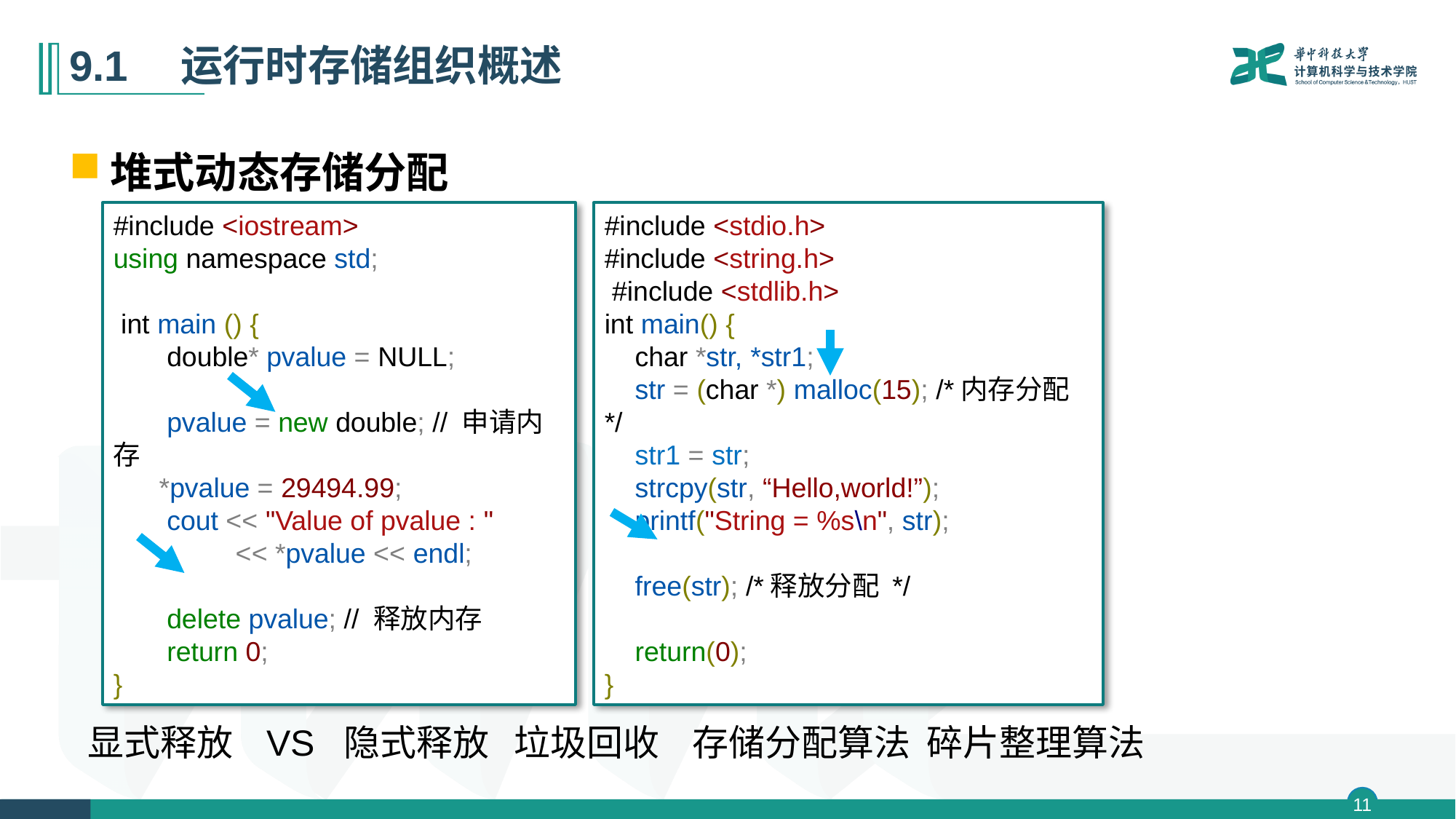

# 9.1　运行时存储组织概述
堆式动态存储分配

#include <stdio.h>
#include <string.h>
 #include <stdlib.h>
int main() {
    char *str, *str1;
    str = (char *) malloc(15); /*内存分配 */
    str1 = str;
    strcpy(str, “Hello,world!”);
    printf("String = %s\n", str);

    free(str); /*释放分配 */

    return(0);
}
#include <iostream>
using namespace std;

 int main () {
       double* pvalue = NULL;

       pvalue = new double; // 申请内存
      *pvalue = 29494.99;
       cout << "Value of pvalue : "
                << *pvalue << endl;

       delete pvalue; // 释放内存
       return 0;
}
显式释放   VS  隐式释放   垃圾回收    存储分配算法  碎片整理算法